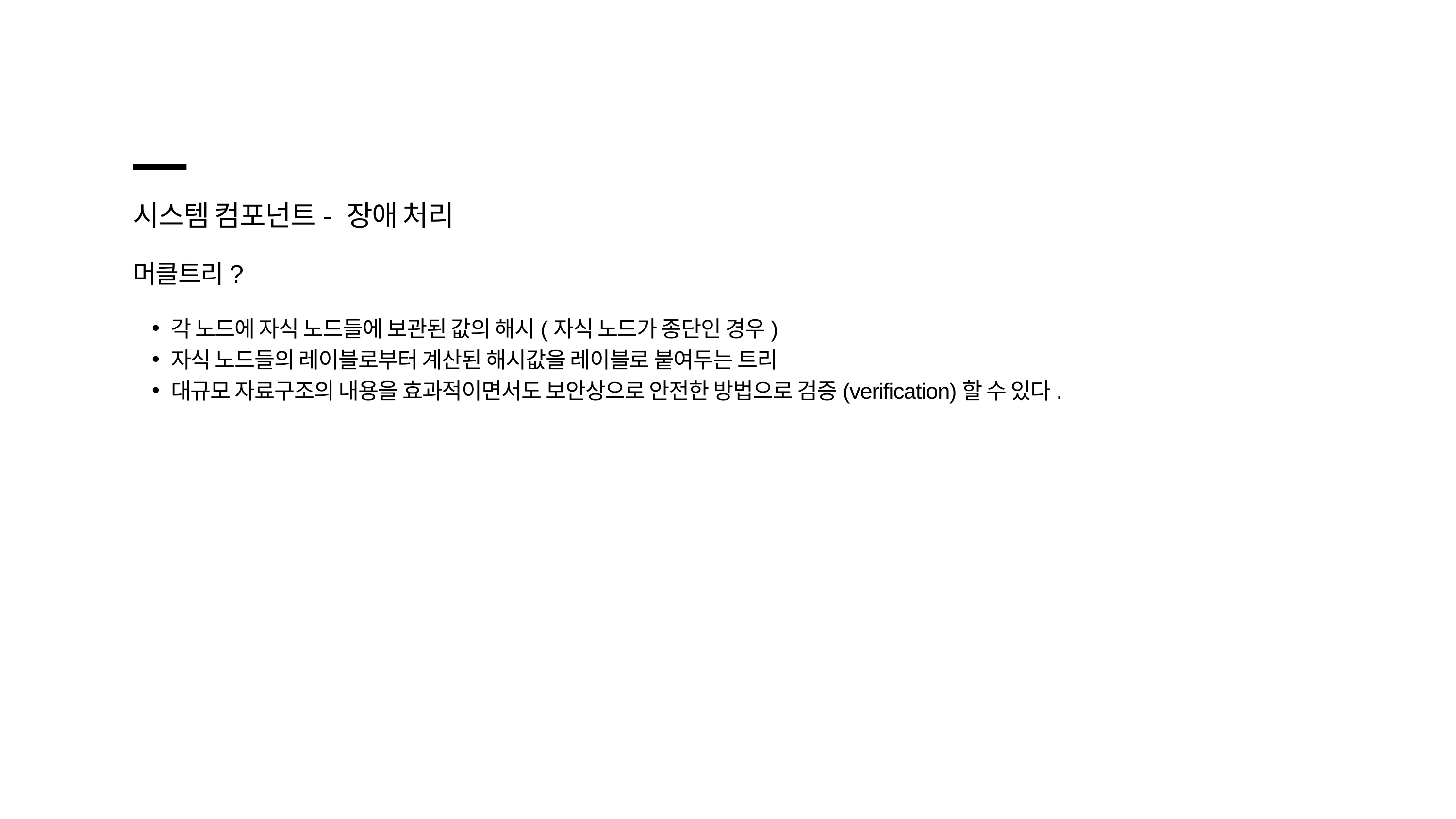

시스템 컴포넌트- 장애 처리
머클트리?
각 노드에 자식 노드들에 보관된 값의 해시(자식 노드가 종단인 경우)
자식 노드들의 레이블로부터 계산된 해시값을 레이블로 붙여두는 트리
대규모 자료구조의 내용을 효과적이면서도 보안상으로 안전한 방법으로 검증(verification)할 수 있다.